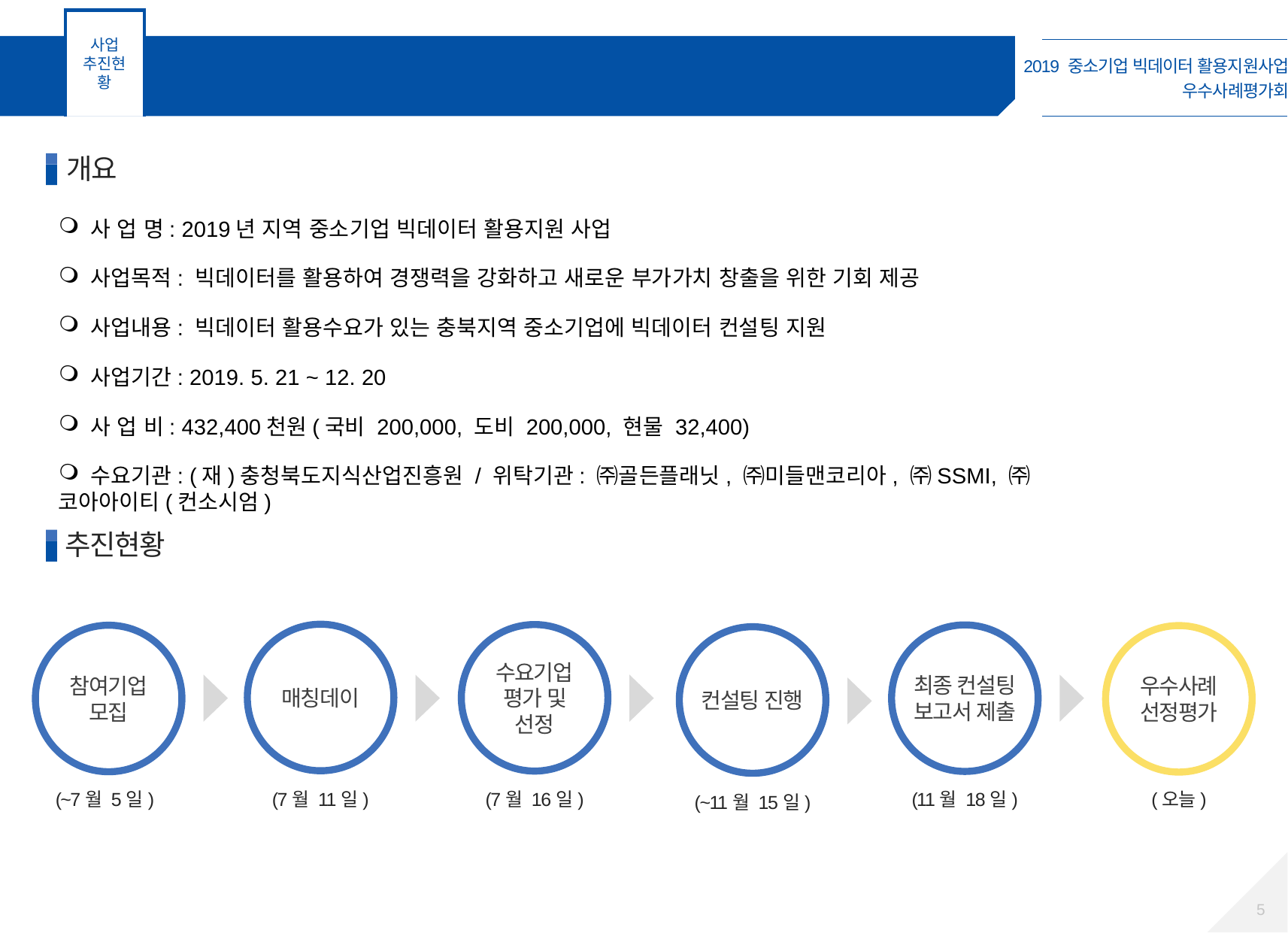

사업
추진현황
개요 및 추진현황
3
개요

 사 업 명: 2019년 지역 중소기업 빅데이터 활용지원 사업
 사업목적: 빅데이터를 활용하여 경쟁력을 강화하고 새로운 부가가치 창출을 위한 기회 제공
 사업내용: 빅데이터 활용수요가 있는 충북지역 중소기업에 빅데이터 컨설팅 지원
 사업기간: 2019. 5. 21 ~ 12. 20
 사 업 비: 432,400천원(국비 200,000, 도비 200,000, 현물 32,400)
 수요기관: (재)충청북도지식산업진흥원 / 위탁기관: ㈜골든플래닛, ㈜미들맨코리아, ㈜SSMI, ㈜코아아이티(컨소시엄)
추진현황

매칭데이
수요기업
평가 및 선정
최종 컨설팅
보고서 제출
참여기업
모집
우수사례
선정평가
컨설팅 진행

(~7월 5일)
(7월 11일)
(7월 16일)
(11월 18일)
(오늘)
(~11월 15일)
5